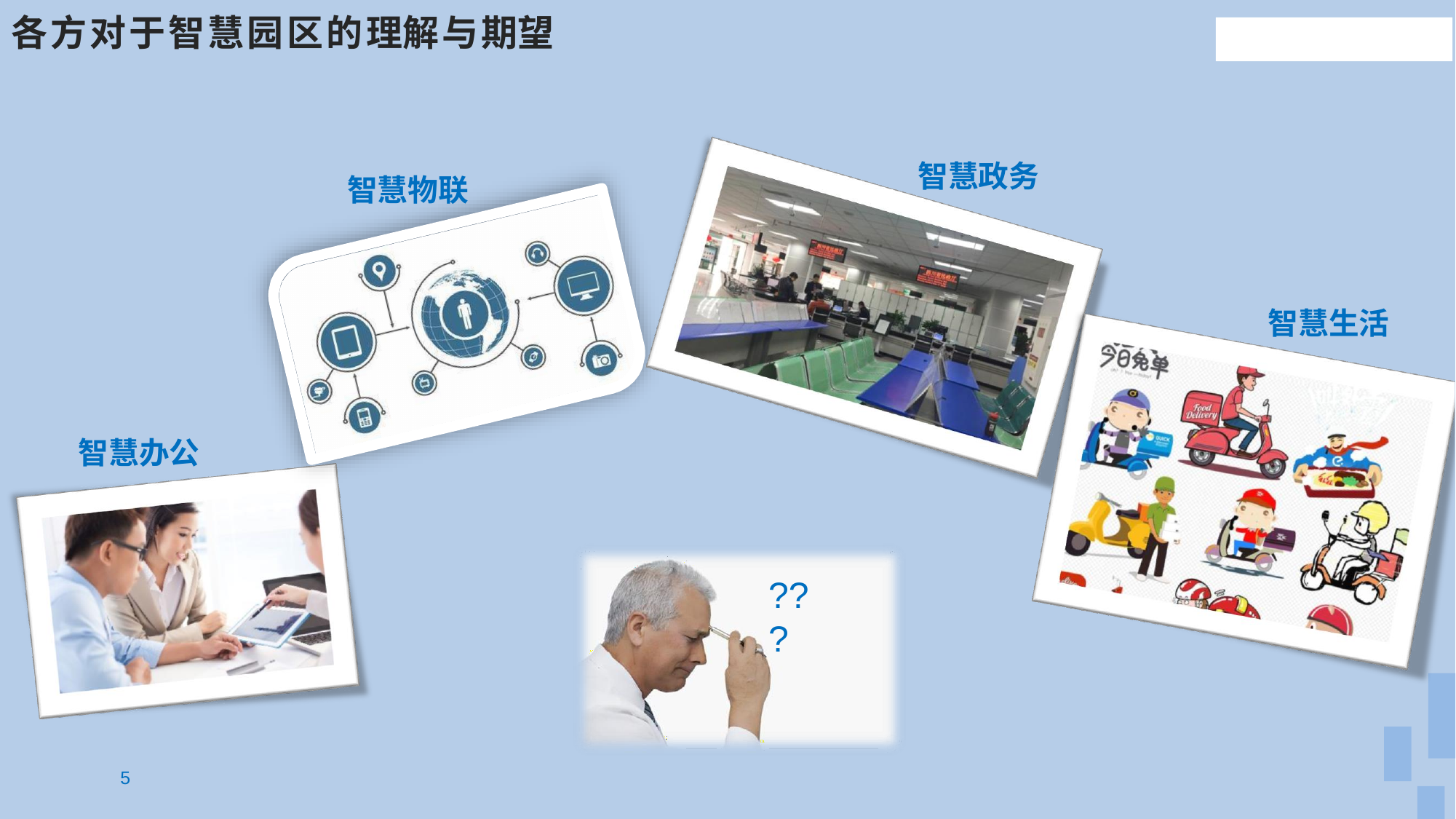

# 各方对于智慧园区的理解与期望

智慧政务
智慧物联

智慧生活
智慧办公

???
5